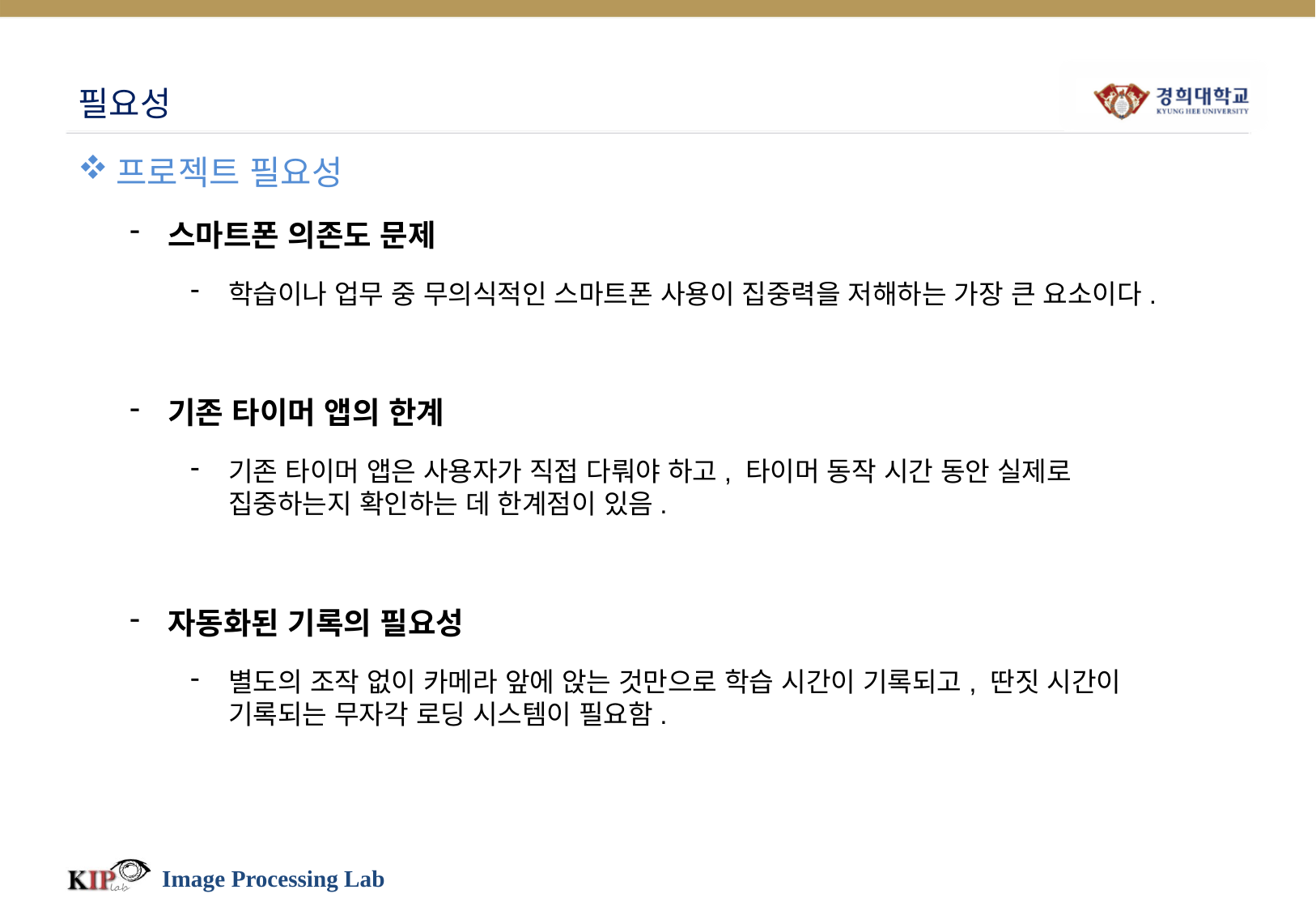

# 필요성
프로젝트 필요성
스마트폰 의존도 문제
학습이나 업무 중 무의식적인 스마트폰 사용이 집중력을 저해하는 가장 큰 요소이다.

기존 타이머 앱의 한계
기존 타이머 앱은 사용자가 직접 다뤄야 하고, 타이머 동작 시간 동안 실제로 집중하는지 확인하는 데 한계점이 있음.

자동화된 기록의 필요성
별도의 조작 없이 카메라 앞에 앉는 것만으로 학습 시간이 기록되고, 딴짓 시간이 기록되는 무자각 로딩 시스템이 필요함.

Image Processing Lab